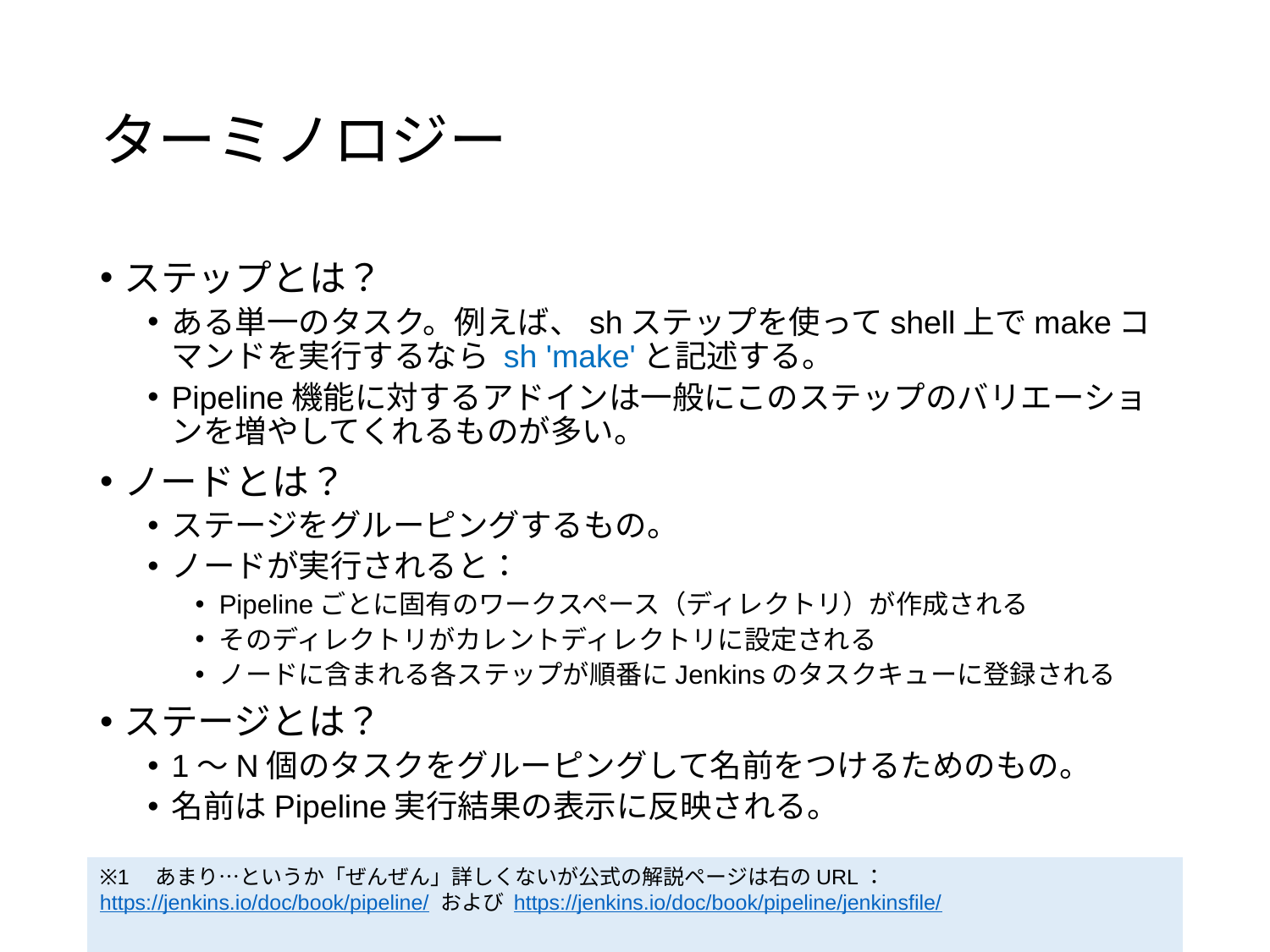

# ターミノロジー
ステップとは？
ある単一のタスク。例えば、shステップを使ってshell上でmakeコマンドを実行するなら sh 'make'と記述する。
Pipeline機能に対するアドインは一般にこのステップのバリエーションを増やしてくれるものが多い。
ノードとは？
ステージをグルーピングするもの。
ノードが実行されると：
Pipelineごとに固有のワークスペース（ディレクトリ）が作成される
そのディレクトリがカレントディレクトリに設定される
ノードに含まれる各ステップが順番にJenkinsのタスクキューに登録される
ステージとは？
1〜N個のタスクをグルーピングして名前をつけるためのもの。
名前はPipeline実行結果の表示に反映される。
※1　あまり…というか「ぜんぜん」詳しくないが公式の解説ページは右のURL：https://jenkins.io/doc/book/pipeline/ および https://jenkins.io/doc/book/pipeline/jenkinsfile/